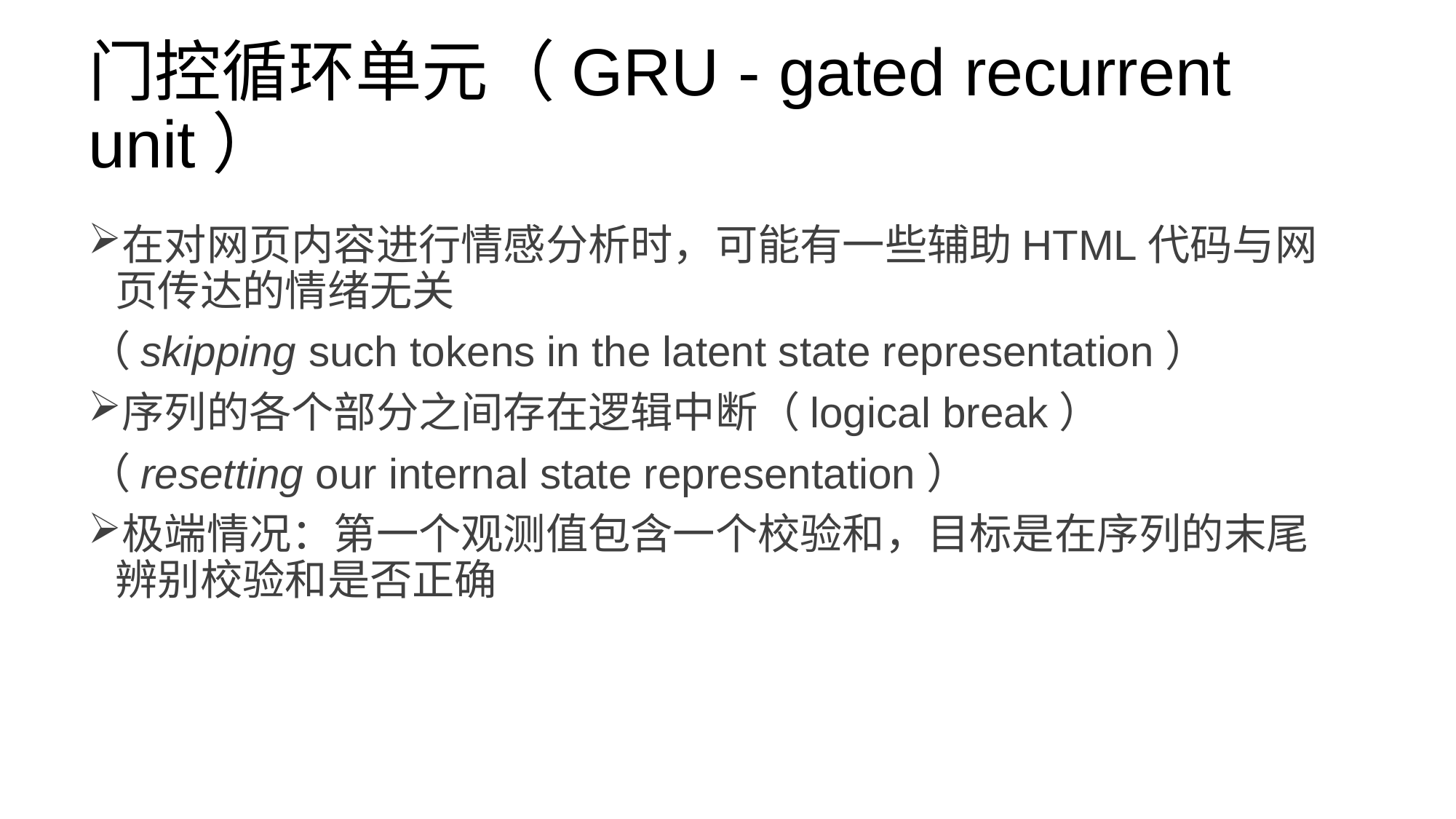

# 门控循环单元（GRU - gated recurrent unit）
在对网页内容进行情感分析时，可能有一些辅助HTML代码与网页传达的情绪无关
（skipping such tokens in the latent state representation）
序列的各个部分之间存在逻辑中断（logical break）
（resetting our internal state representation）
极端情况：第一个观测值包含一个校验和，目标是在序列的末尾辨别校验和是否正确